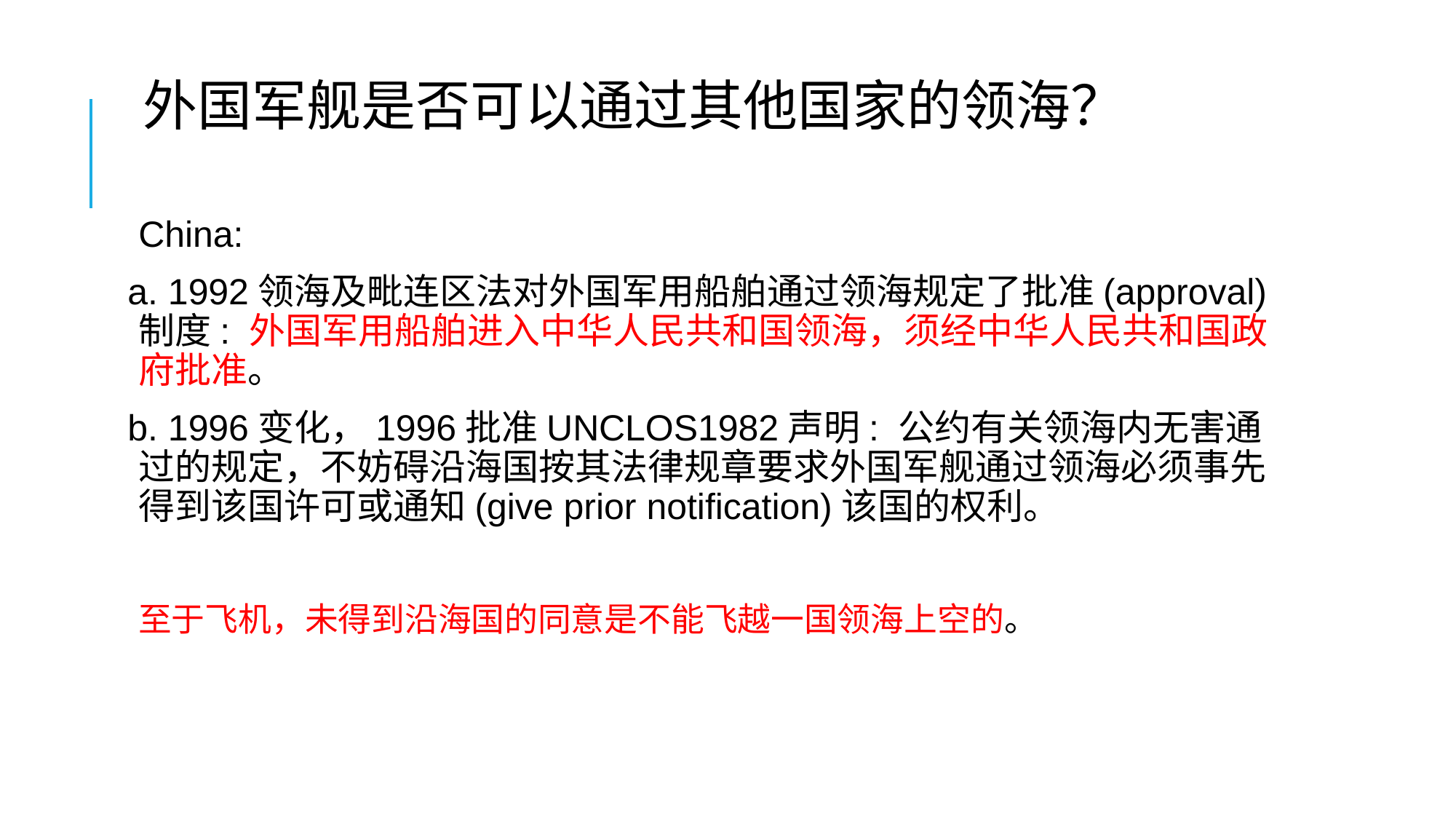

外国军舰是否可以通过其他国家的领海？

China:
a. 1992领海及毗连区法对外国军用船舶通过领海规定了批准(approval)制度: 外国军用船舶进入中华人民共和国领海，须经中华人民共和国政府批准。
b. 1996变化，1996批准UNCLOS1982声明: 公约有关领海内无害通过的规定，不妨碍沿海国按其法律规章要求外国军舰通过领海必须事先得到该国许可或通知(give prior notification)该国的权利。

至于飞机，未得到沿海国的同意是不能飞越一国领海上空的。